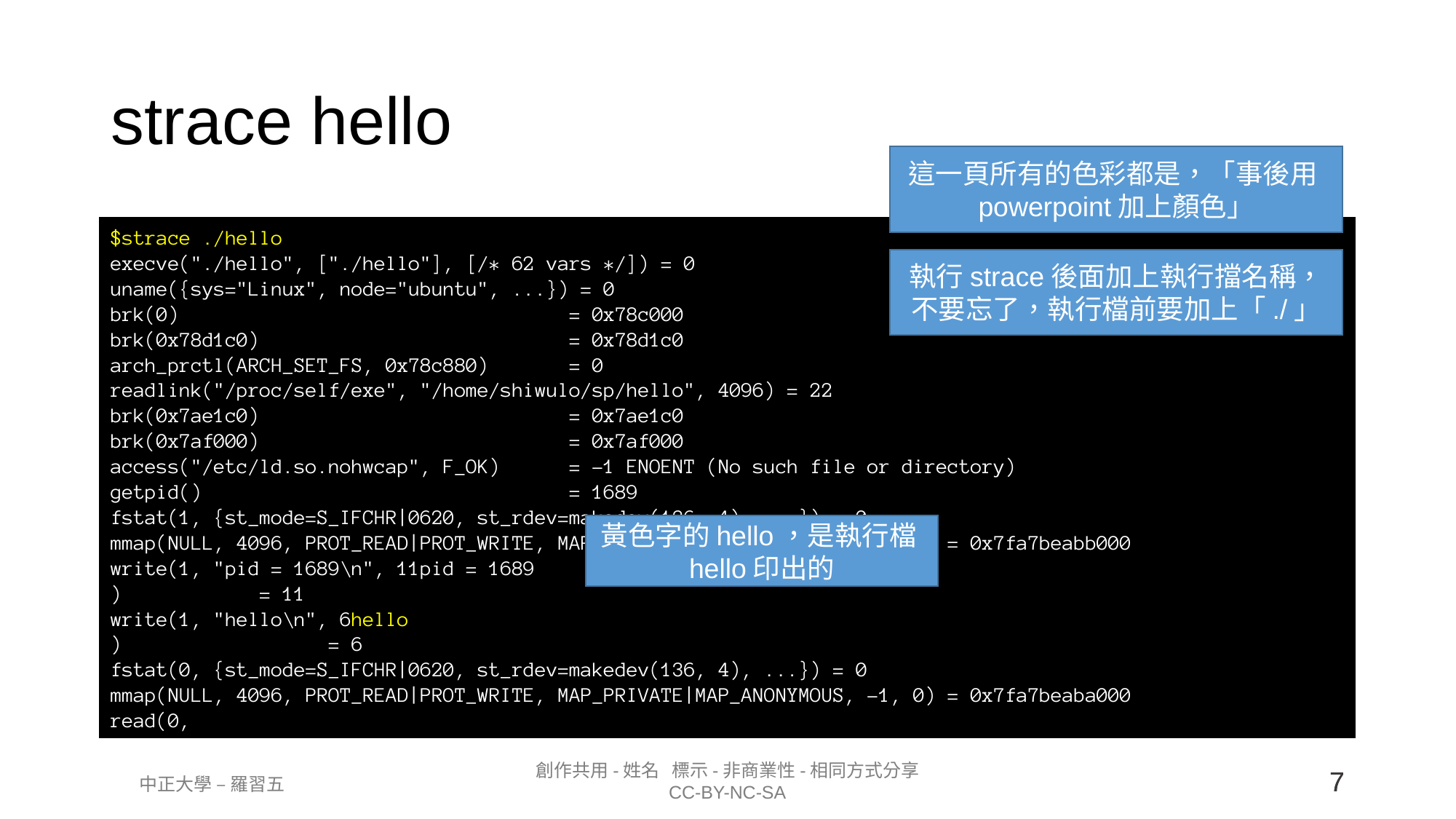

# strace hello
這一頁所有的色彩都是，「事後用powerpoint加上顏色」
$strace ./hello
execve("./hello", ["./hello"], [/* 62 vars */]) = 0
uname({sys="Linux", node="ubuntu", ...}) = 0
brk(0)                                  = 0x78c000
brk(0x78d1c0)                           = 0x78d1c0
arch_prctl(ARCH_SET_FS, 0x78c880)       = 0
readlink("/proc/self/exe", "/home/shiwulo/sp/hello", 4096) = 22
brk(0x7ae1c0)                           = 0x7ae1c0
brk(0x7af000)                           = 0x7af000
access("/etc/ld.so.nohwcap", F_OK)      = -1 ENOENT (No such file or directory)
getpid()                                = 1689
fstat(1, {st_mode=S_IFCHR|0620, st_rdev=makedev(136, 4), ...}) = 0
mmap(NULL, 4096, PROT_READ|PROT_WRITE, MAP_PRIVATE|MAP_ANONYMOUS, -1, 0) = 0x7fa7beabb000
write(1, "pid = 1689\n", 11pid = 1689
)            = 11
write(1, "hello\n", 6hello
)                  = 6
fstat(0, {st_mode=S_IFCHR|0620, st_rdev=makedev(136, 4), ...}) = 0
mmap(NULL, 4096, PROT_READ|PROT_WRITE, MAP_PRIVATE|MAP_ANONYMOUS, -1, 0) = 0x7fa7beaba000
read(0,
執行strace後面加上執行擋名稱，不要忘了，執行檔前要加上「./」
黃色字的hello，是執行檔hello印出的